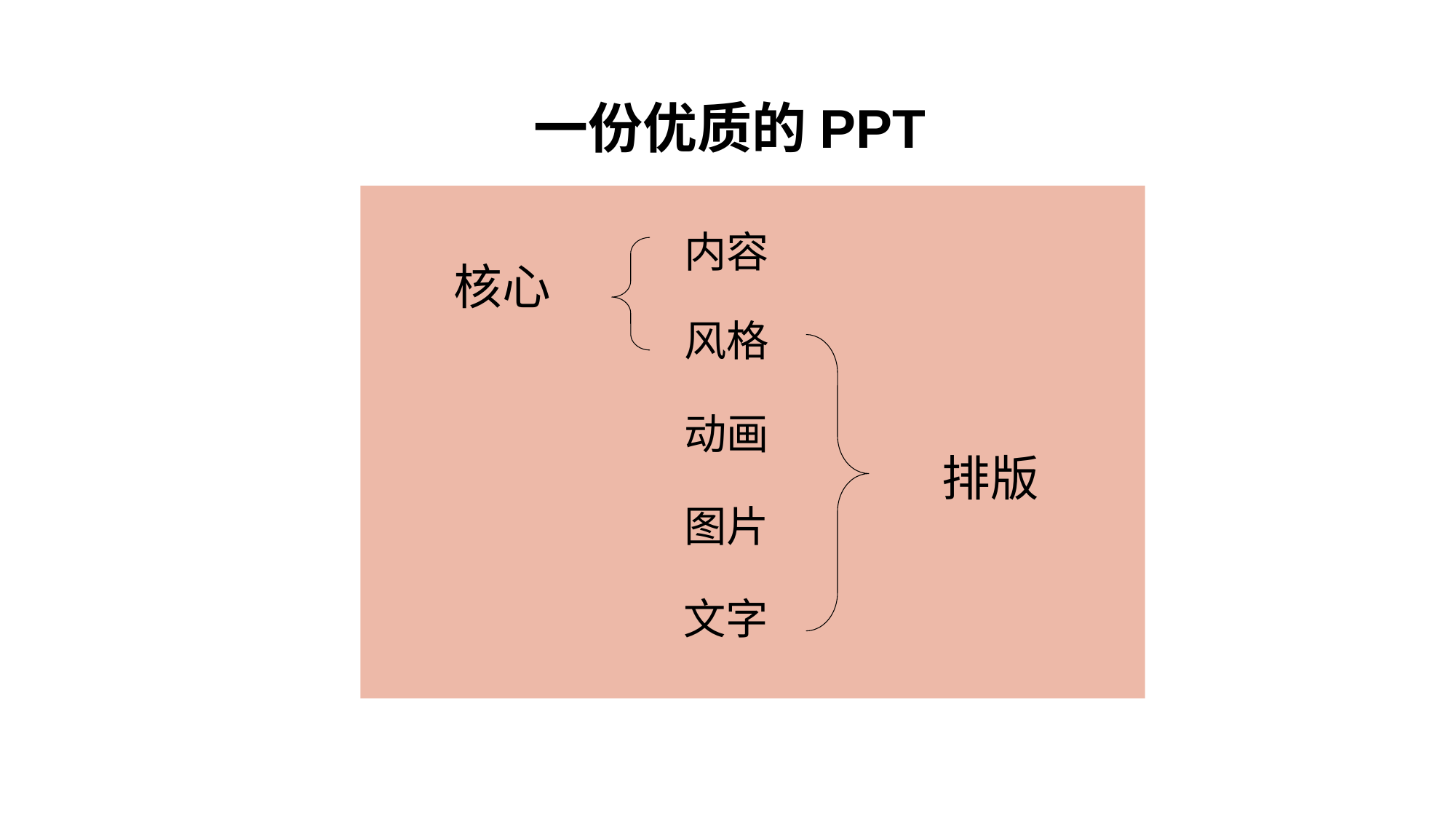

一份优质的PPT

内容

核心
风格

动画
排版
图片
文字